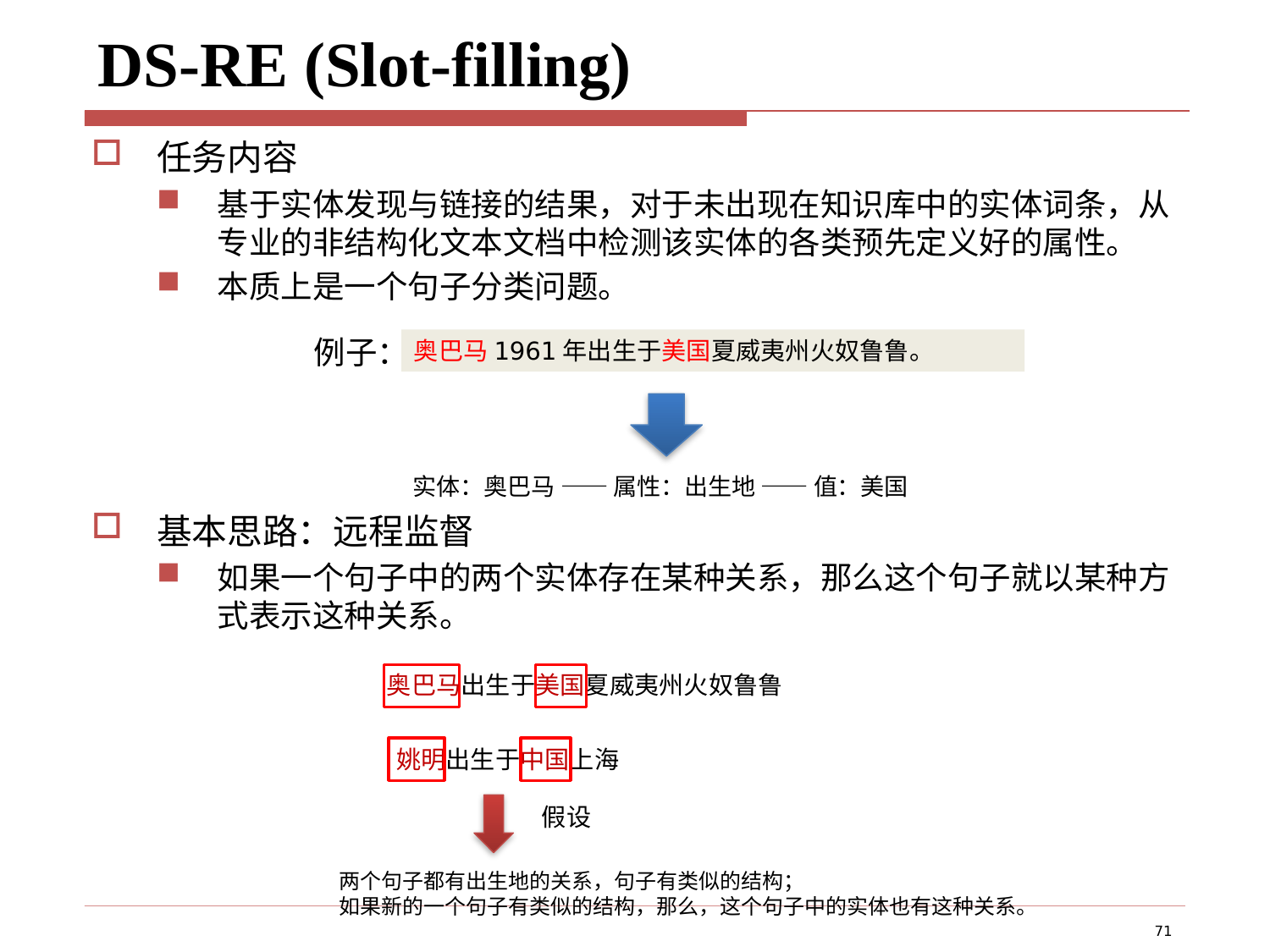

# DS-RE (Slot-filling)
任务内容
基于实体发现与链接的结果，对于未出现在知识库中的实体词条，从专业的非结构化文本文档中检测该实体的各类预先定义好的属性。
本质上是一个句子分类问题。

基本思路：远程监督
如果一个句子中的两个实体存在某种关系，那么这个句子就以某种方式表示这种关系。

例子：
奥巴马1961年出生于美国夏威夷州火奴鲁鲁。

实体：奥巴马 —— 属性：出生地 —— 值：美国
奥巴马出生于美国夏威夷州火奴鲁鲁

姚明出生于中国上海

假设
两个句子都有出生地的关系，句子有类似的结构；
如果新的一个句子有类似的结构，那么，这个句子中的实体也有这种关系。

71